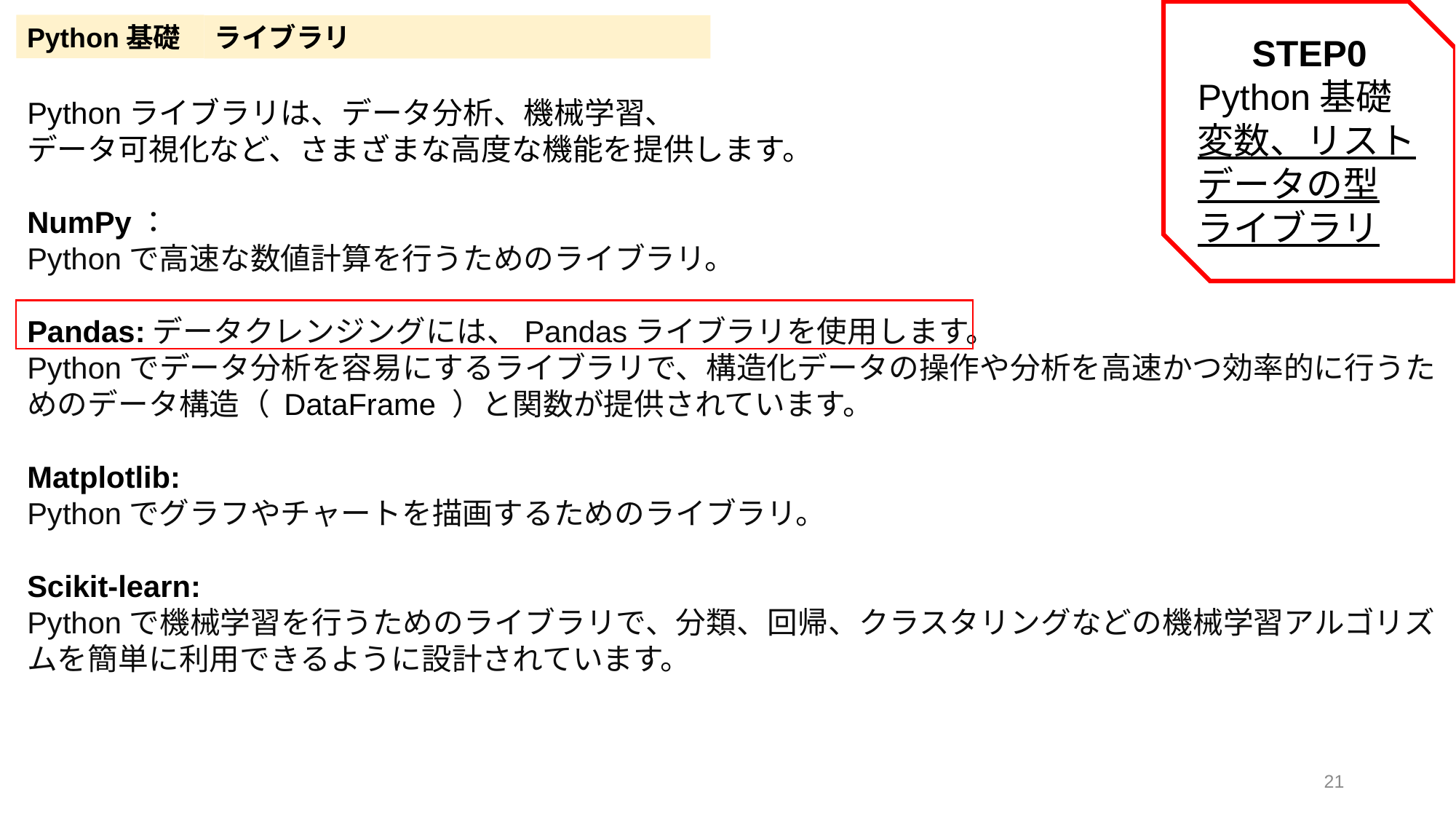

STEP0
Python基礎
変数、リスト
データの型
ライブラリ

Python基礎
ライブラリ
Pythonライブラリは、データ分析、機械学習、
データ可視化など、さまざまな高度な機能を提供します。

NumPy：
Pythonで高速な数値計算を行うためのライブラリ。

Pandas:データクレンジングには、Pandasライブラリを使用します。
Pythonでデータ分析を容易にするライブラリで、構造化データの操作や分析を高速かつ効率的に行うためのデータ構造（ DataFrame ）と関数が提供されています。

Matplotlib:
Pythonでグラフやチャートを描画するためのライブラリ。

Scikit-learn:
Pythonで機械学習を行うためのライブラリで、分類、回帰、クラスタリングなどの機械学習アルゴリズムを簡単に利用できるように設計されています。

21